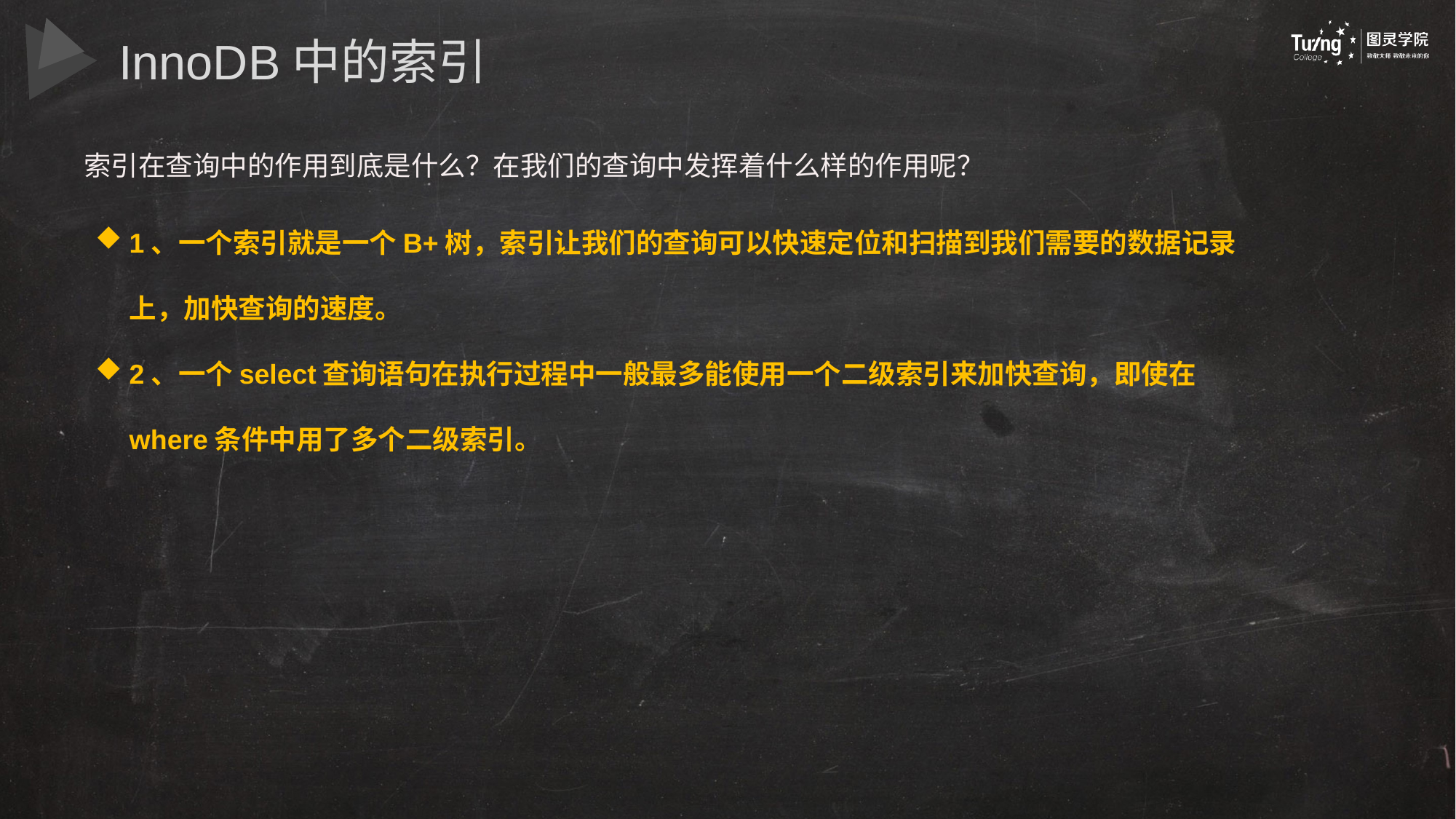

InnoDB中的索引
索引在查询中的作用到底是什么？在我们的查询中发挥着什么样的作用呢？
1、一个索引就是一个B+树，索引让我们的查询可以快速定位和扫描到我们需要的数据记录上，加快查询的速度。
2、一个select查询语句在执行过程中一般最多能使用一个二级索引来加快查询，即使在where条件中用了多个二级索引。